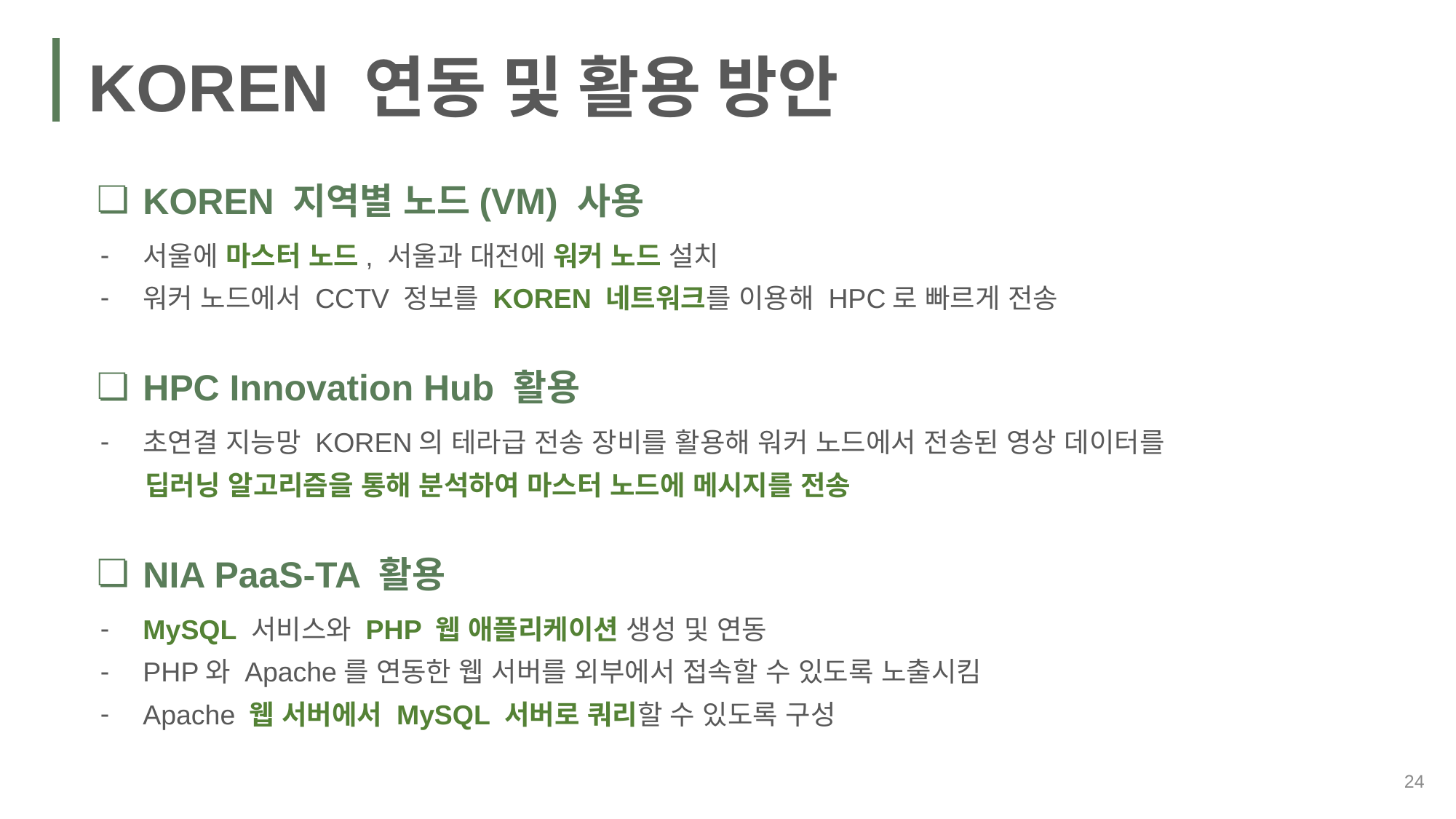

KOREN 연동 및 활용 방안
KOREN 지역별 노드(VM) 사용

서울에 마스터 노드, 서울과 대전에 워커 노드 설치
워커 노드에서 CCTV 정보를 KOREN 네트워크를 이용해 HPC로 빠르게 전송

HPC Innovation Hub 활용

초연결 지능망 KOREN의 테라급 전송 장비를 활용해 워커 노드에서 전송된 영상 데이터를
     딥러닝 알고리즘을 통해 분석하여 마스터 노드에 메시지를 전송

NIA PaaS-TA 활용

MySQL 서비스와 PHP 웹 애플리케이션 생성 및 연동
PHP와 Apache를 연동한 웹 서버를 외부에서 접속할 수 있도록 노출시킴
Apache 웹 서버에서 MySQL 서버로 쿼리할 수 있도록 구성
24